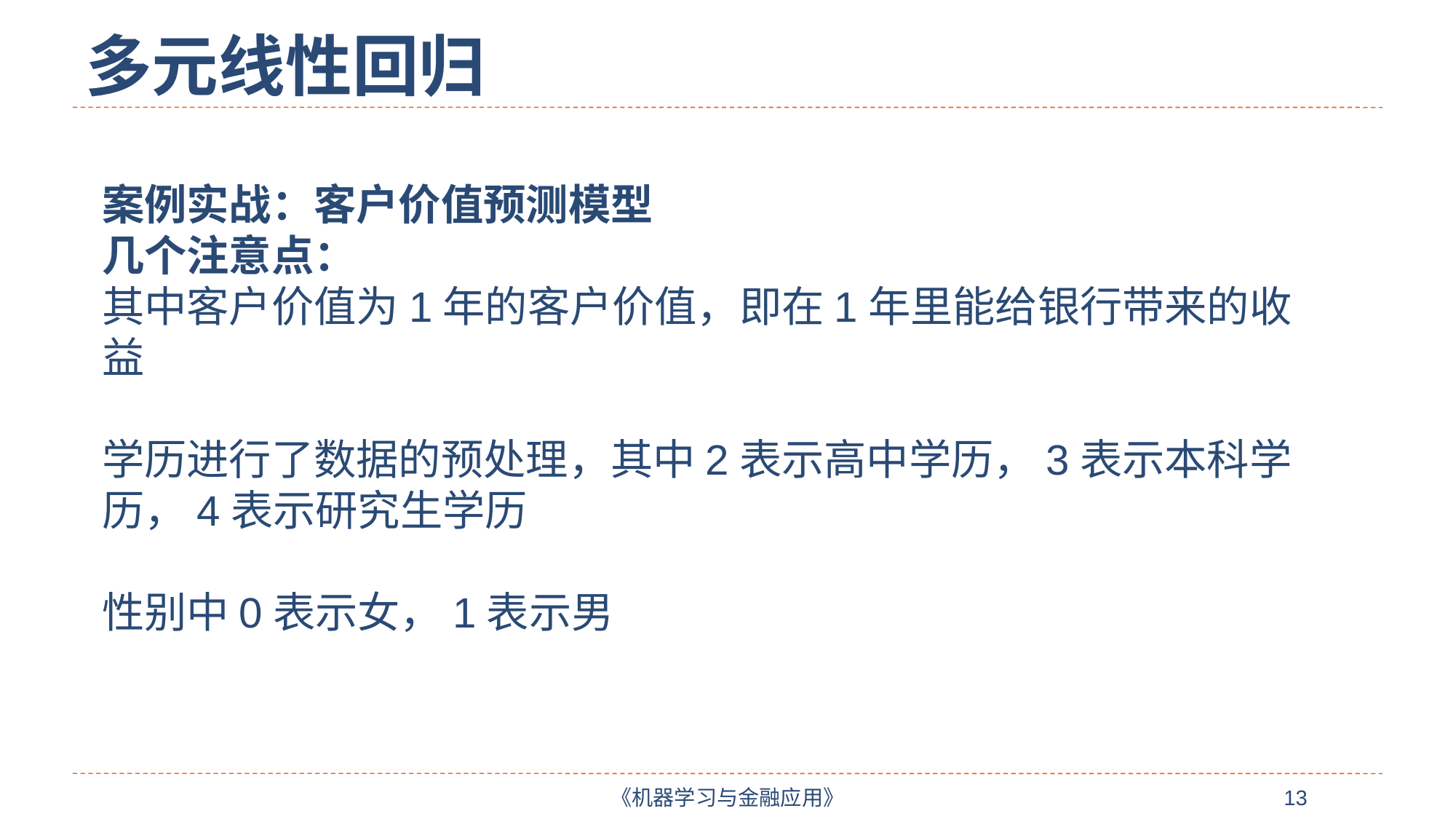

多元线性回归

案例实战：客户价值预测模型
几个注意点：
其中客户价值为1年的客户价值，即在1年里能给银行带来的收益

学历进行了数据的预处理，其中2表示高中学历，3表示本科学历，4表示研究生学历

性别中0表示女，1表示男